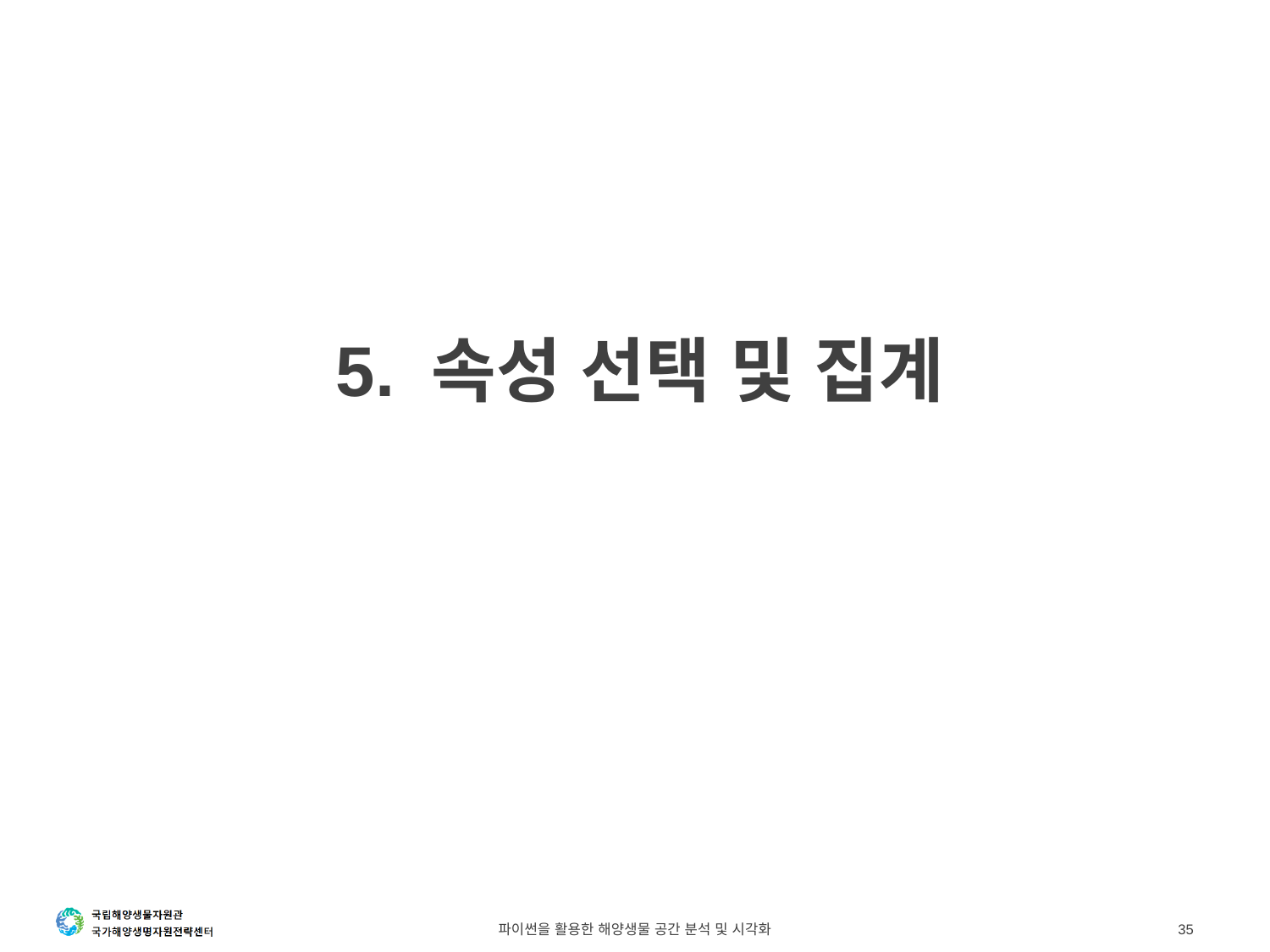

# 5. 속성 선택 및 집계
파이썬을 활용한 해양생물 공간 분석 및 시각화
35